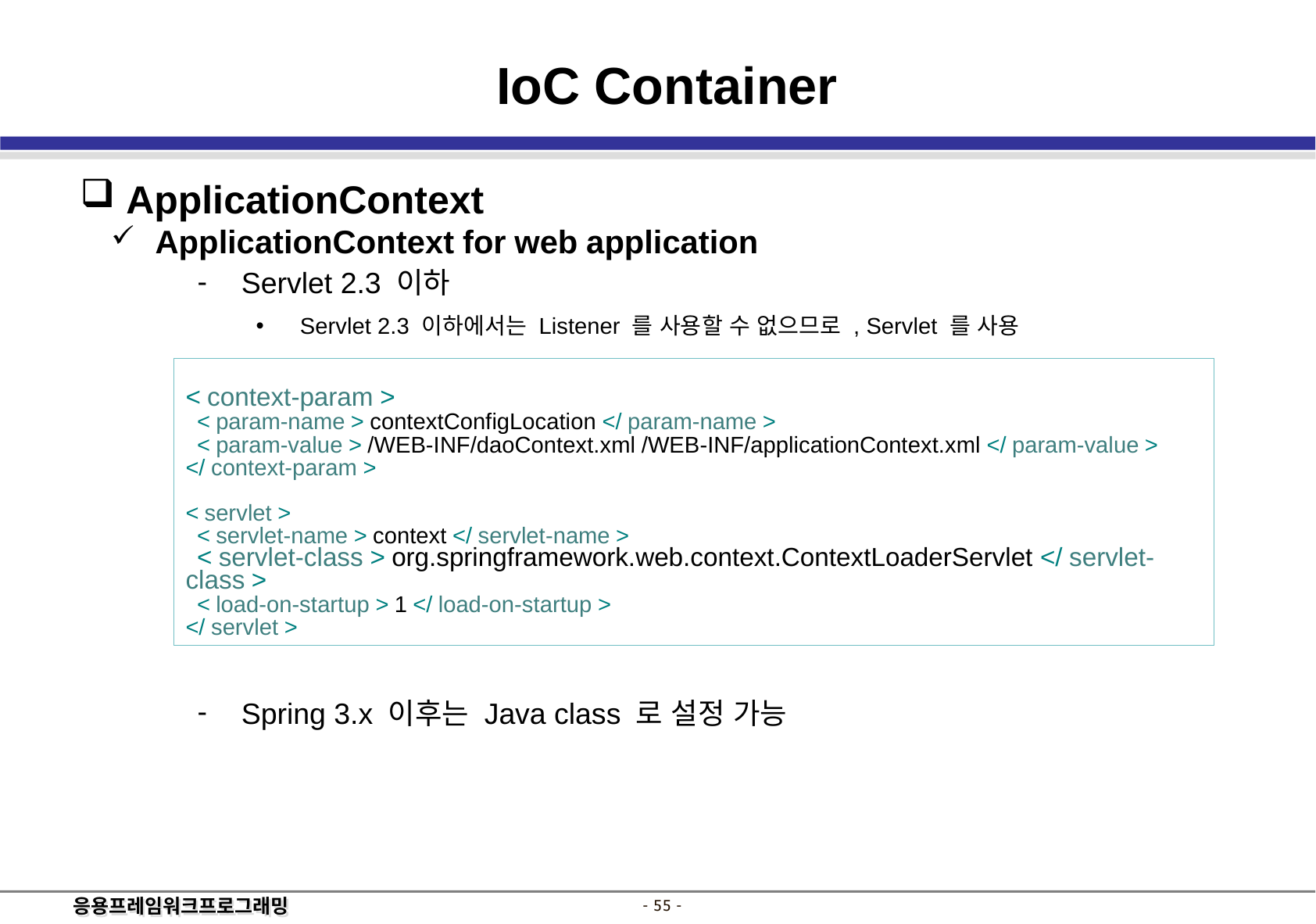

IoC Container
 ApplicationContext
  ApplicationContext for web application
Servlet 2.3 이하
Servlet 2.3 이하에서는 Listener 를 사용할 수 없으므로 , Servlet 를 사용

Spring 3.x 이후는 Java class 로 설정 가능

< context-param >
	< param-name > contextConfigLocation </ param-name >
	< param-value > /WEB-INF/daoContext.xml /WEB-INF/applicationContext.xml </ param-value >
</ context-param >

< servlet >
	< servlet-name > context </ servlet-name >
	< servlet-class > org.springframework.web.context.ContextLoaderServlet </ servlet-class >
	< load-on-startup > 1 </ load-on-startup >
</ servlet >
- 55 -